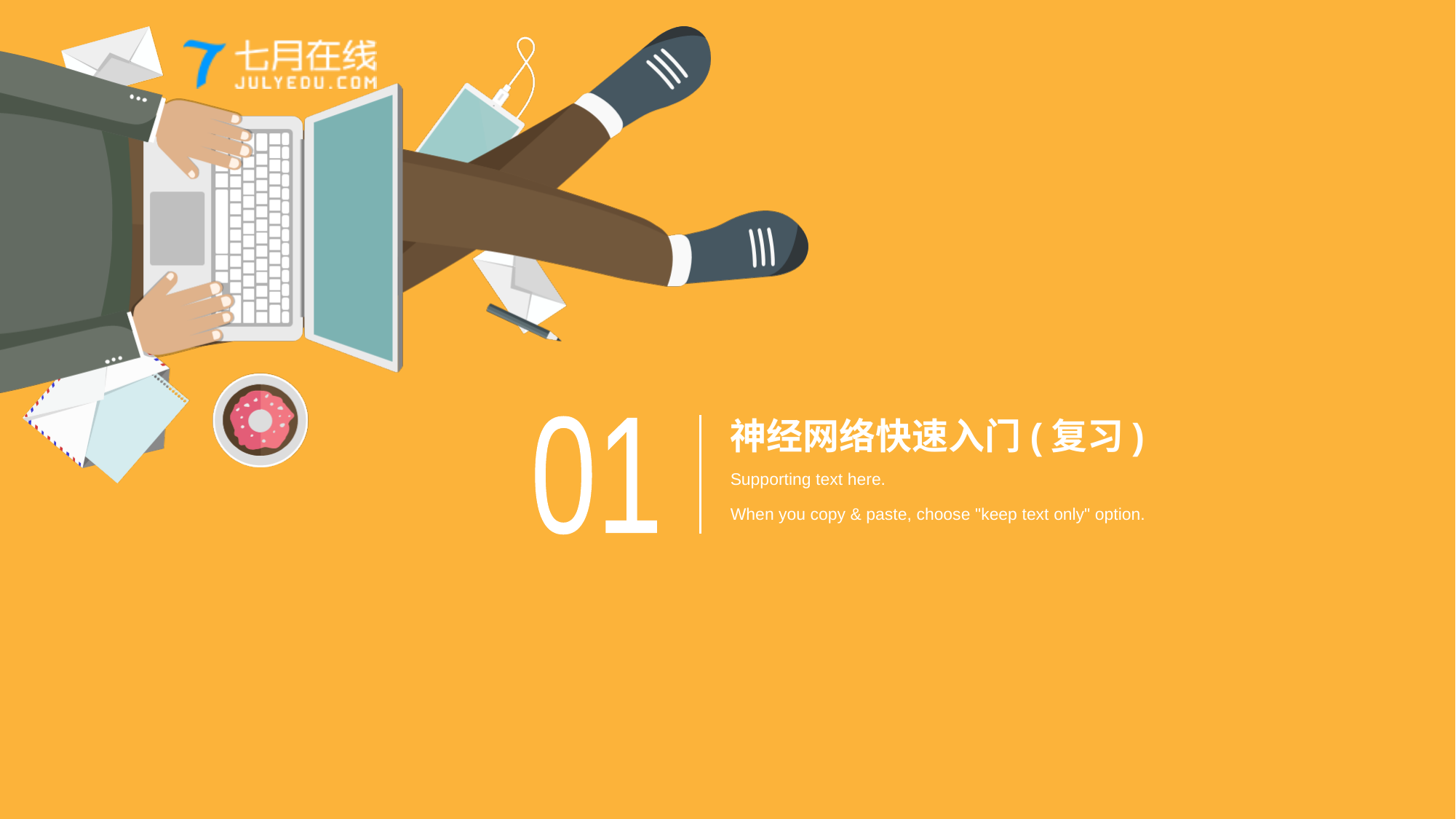

# 神经网络快速入门(复习)
01
Supporting text here.
When you copy & paste, choose "keep text only" option.